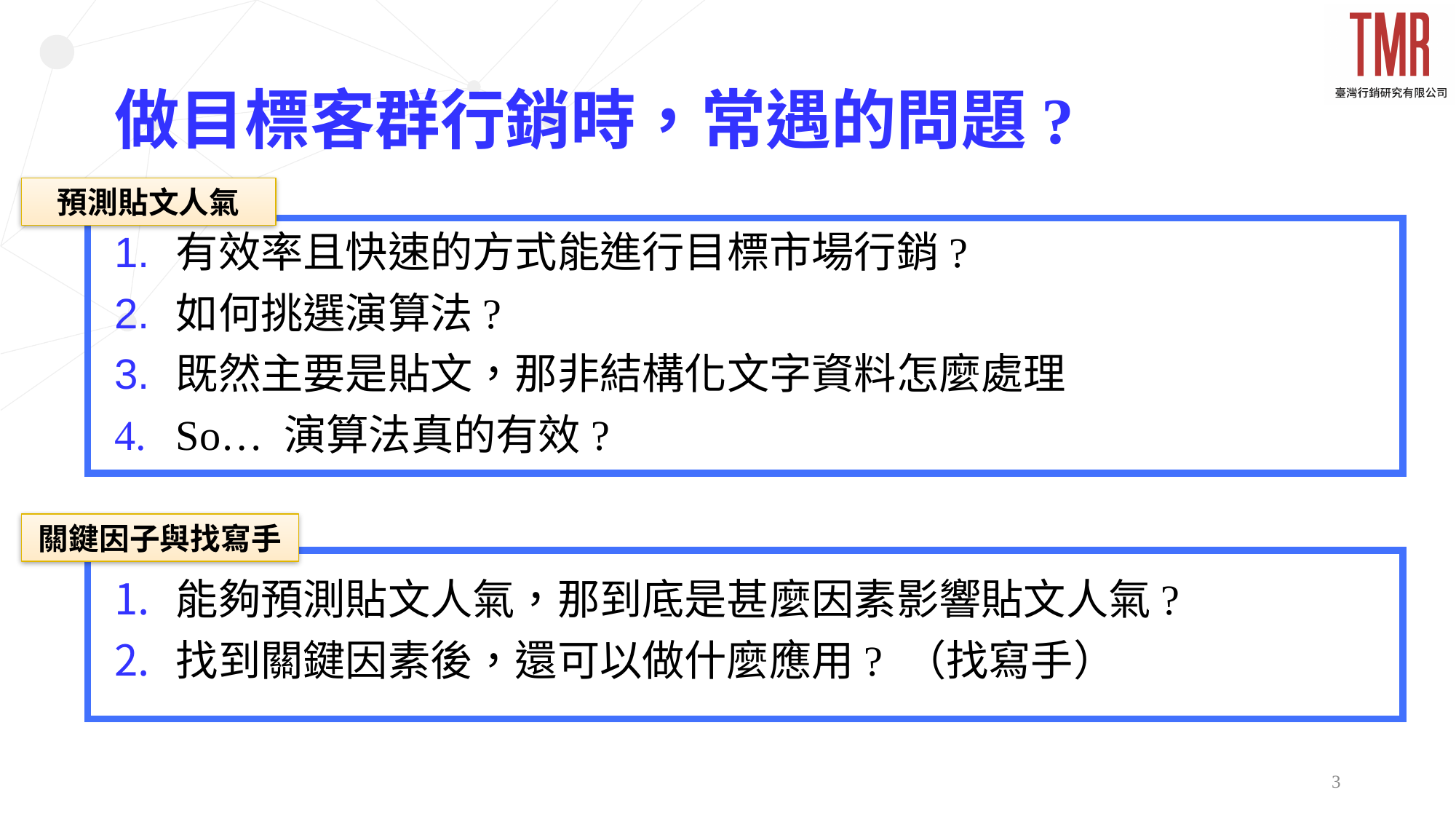

# 做目標客群行銷時，常遇的問題?
預測貼文人氣

有效率且快速的方式能進行目標市場行銷?
如何挑選演算法?
既然主要是貼文，那非結構化文字資料怎麼處理
So… 演算法真的有效?
關鍵因子與找寫手

能夠預測貼文人氣，那到底是甚麼因素影響貼文人氣?
找到關鍵因素後，還可以做什麼應用? （找寫手）
3